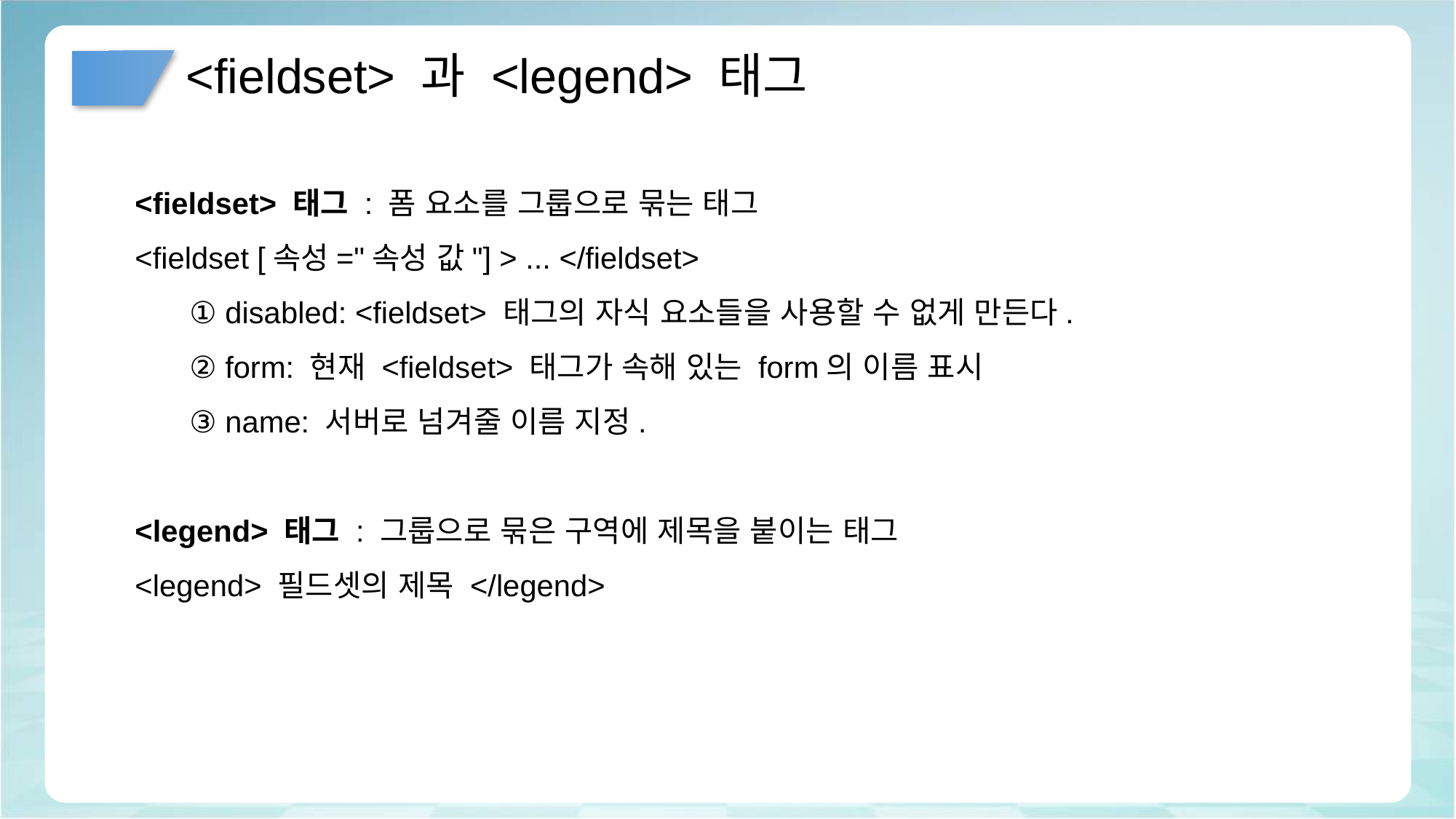

# <fieldset> 과 <legend> 태그
<fieldset> 태그 : 폼 요소를 그룹으로 묶는 태그
<fieldset [속성="속성 값"] > ... </fieldset>
① disabled: <fieldset> 태그의 자식 요소들을 사용할 수 없게 만든다.
② form: 현재 <fieldset> 태그가 속해 있는 form의 이름 표시
③ name: 서버로 넘겨줄 이름 지정.

<legend> 태그 : 그룹으로 묶은 구역에 제목을 붙이는 태그
<legend> 필드셋의 제목 </legend>